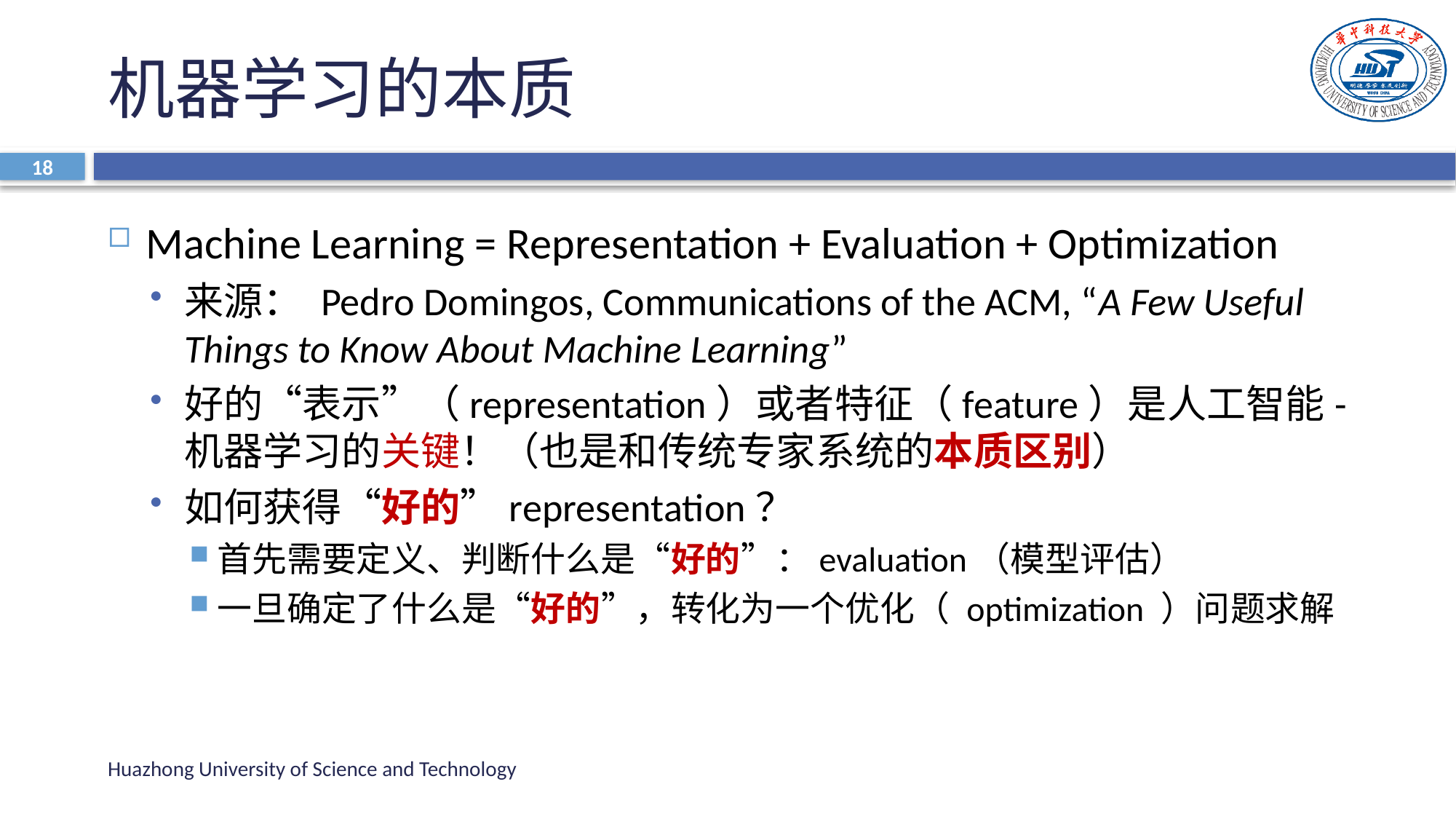

# 机器学习的本质
18
Machine Learning = Representation + Evaluation + Optimization
来源： Pedro Domingos, Communications of the ACM, “A Few Useful Things to Know About Machine Learning”
好的“表示”（representation）或者特征（feature）是人工智能-机器学习的关键！（也是和传统专家系统的本质区别）
如何获得“好的”representation？
首先需要定义、判断什么是“好的”：evaluation（模型评估）
一旦确定了什么是“好的”，转化为一个优化（ optimization ）问题求解
Huazhong University of Science and Technology